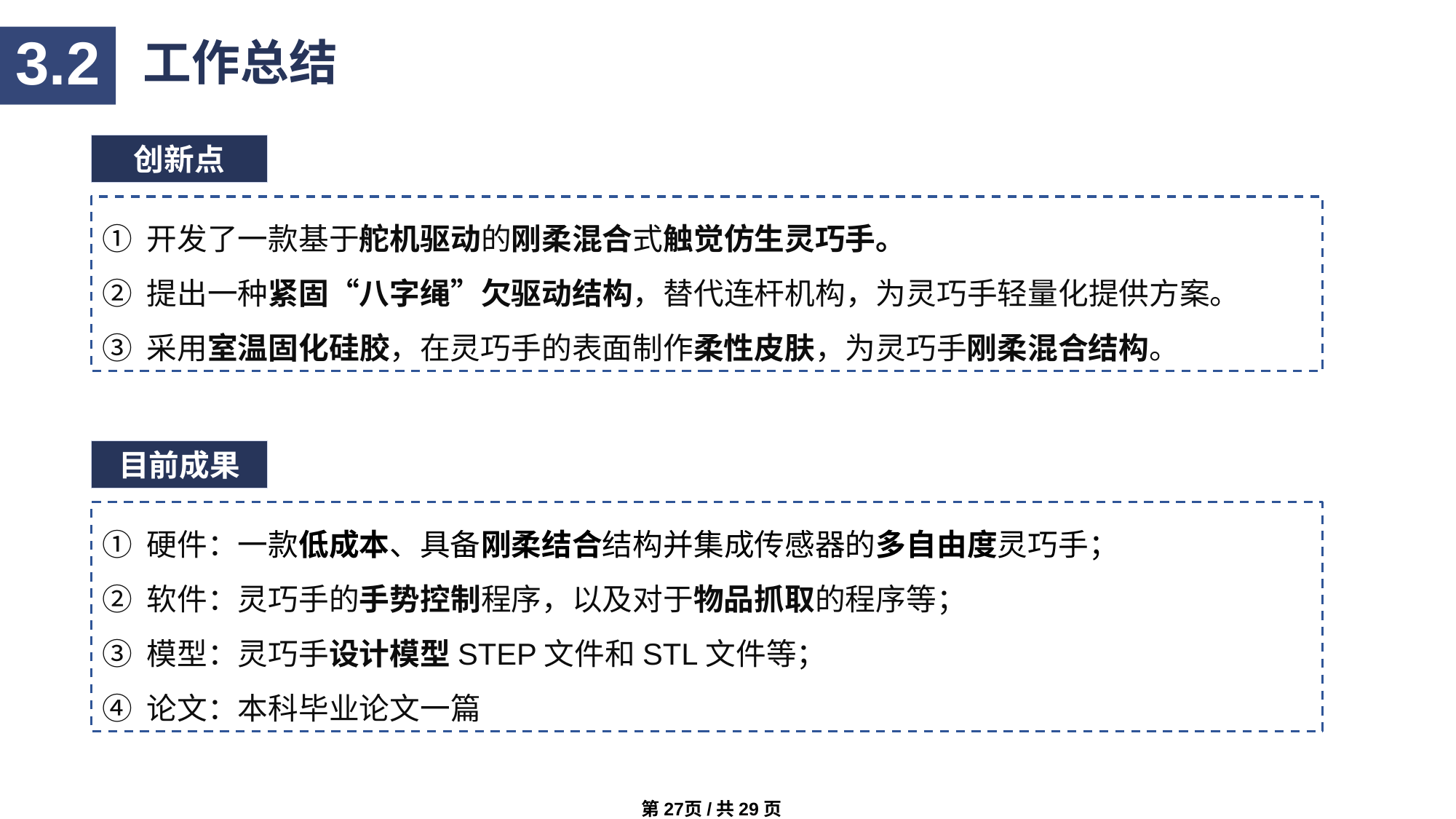

3.2
工作总结
创新点
① 开发了一款基于舵机驱动的刚柔混合式触觉仿生灵巧手。
② 提出一种紧固“八字绳”欠驱动结构，替代连杆机构，为灵巧手轻量化提供方案。
③ 采用室温固化硅胶，在灵巧手的表面制作柔性皮肤，为灵巧手刚柔混合结构。
目前成果
① 硬件：一款低成本、具备刚柔结合结构并集成传感器的多自由度灵巧手；
② 软件：灵巧手的手势控制程序，以及对于物品抓取的程序等；
③ 模型：灵巧手设计模型STEP文件和STL文件等；
④ 论文：本科毕业论文一篇
第27页/共29页